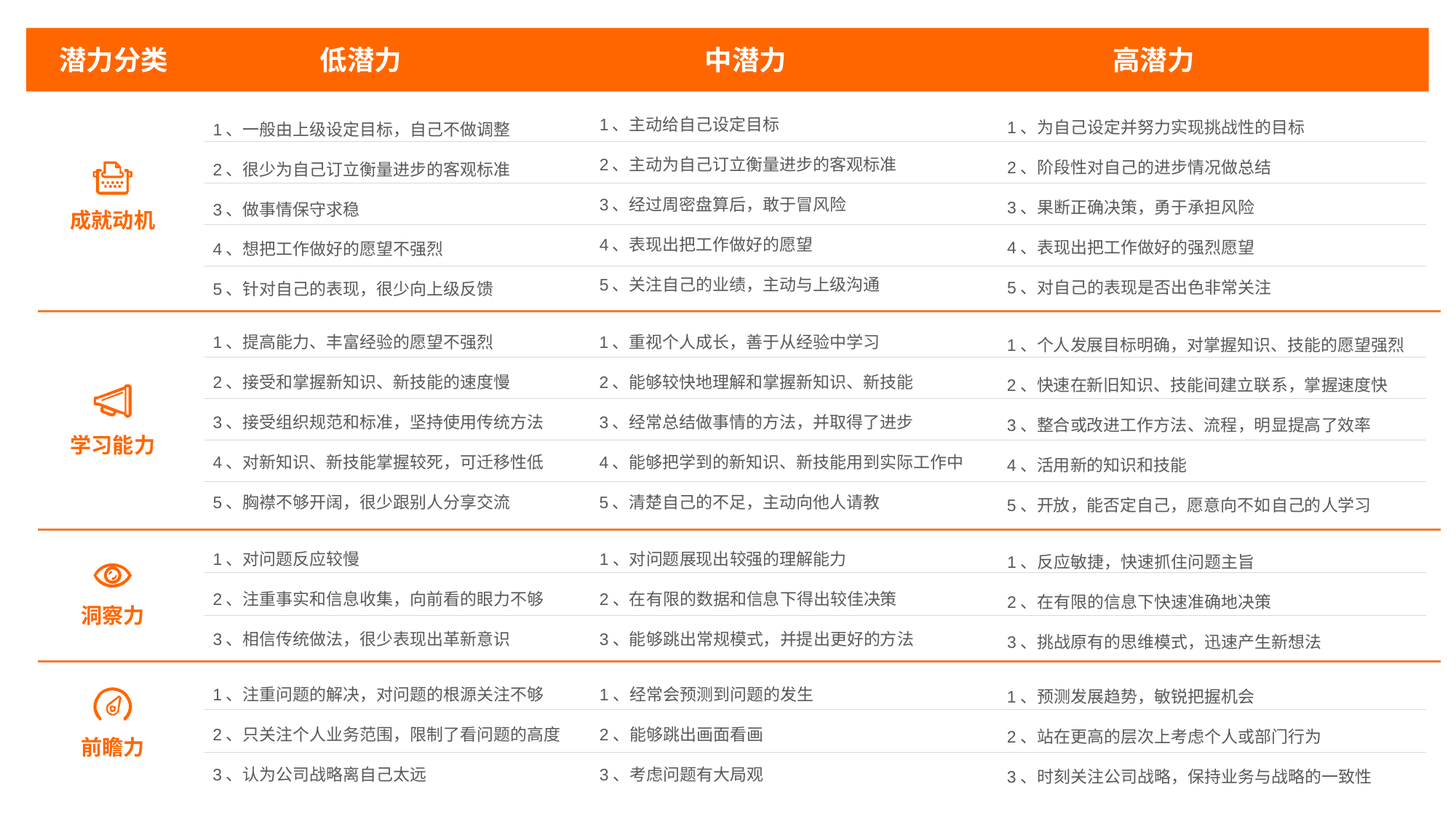

潜力分类
低潜力
中潜力
高潜力
1、主动给自己设定目标
2、主动为自己订立衡量进步的客观标准
3、经过周密盘算后，敢于冒风险
4、表现出把工作做好的愿望
5、关注自己的业绩，主动与上级沟通
1、为自己设定并努力实现挑战性的目标
2、阶段性对自己的进步情况做总结
3、果断正确决策，勇于承担风险
4、表现出把工作做好的强烈愿望
5、对自己的表现是否出色非常关注
1、一般由上级设定目标，自己不做调整
2、很少为自己订立衡量进步的客观标准
3、做事情保守求稳
4、想把工作做好的愿望不强烈
5、针对自己的表现，很少向上级反馈

成就动机
1、提高能力、丰富经验的愿望不强烈
2、接受和掌握新知识、新技能的速度慢
3、接受组织规范和标准，坚持使用传统方法
4、对新知识、新技能掌握较死，可迁移性低
5、胸襟不够开阔，很少跟别人分享交流
1、重视个人成长，善于从经验中学习
2、能够较快地理解和掌握新知识、新技能
3、经常总结做事情的方法，并取得了进步
4、能够把学到的新知识、新技能用到实际工作中
5、清楚自己的不足，主动向他人请教
1、个人发展目标明确，对掌握知识、技能的愿望强烈
2、快速在新旧知识、技能间建立联系，掌握速度快
3、整合或改进工作方法、流程，明显提高了效率
4、活用新的知识和技能
5、开放，能否定自己，愿意向不如自己的人学习

学习能力
1、对问题反应较慢
2、注重事实和信息收集，向前看的眼力不够
3、相信传统做法，很少表现出革新意识
1、对问题展现出较强的理解能力
2、在有限的数据和信息下得出较佳决策
3、能够跳出常规模式，并提出更好的方法
1、反应敏捷，快速抓住问题主旨
2、在有限的信息下快速准确地决策
3、挑战原有的思维模式，迅速产生新想法

洞察力
1、注重问题的解决，对问题的根源关注不够
2、只关注个人业务范围，限制了看问题的高度
3、认为公司战略离自己太远
1、经常会预测到问题的发生
2、能够跳出画面看画
3、考虑问题有大局观
1、预测发展趋势，敏锐把握机会
2、站在更高的层次上考虑个人或部门行为
3、时刻关注公司战略，保持业务与战略的一致性

前瞻力